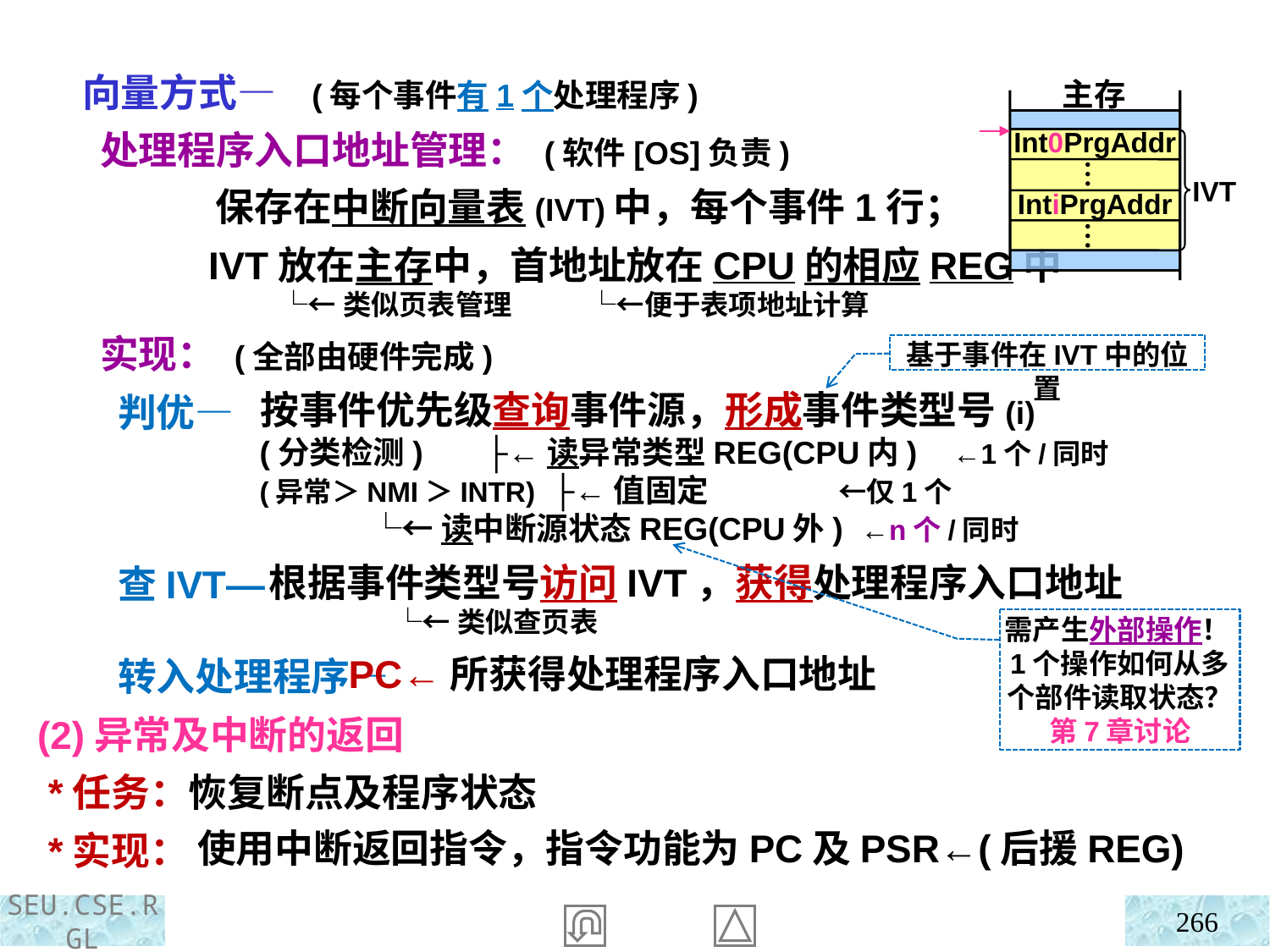

向量方式—   (每个事件有1个处理程序)
      处理程序入口地址管理： (软件[OS]负责)

      实现： (全部由硬件完成)
        判优—

        查IVT—

        转入处理程序—
(2)异常及中断的返回
 *任务：恢复断点及程序状态
 *实现：
主存

Int0PrgAddr

…

IVT
IntiPrgAddr

…

 保存在中断向量表(IVT)中，每个事件1行；
 IVT放在主存中，首地址放在CPU的相应REG中
             └←类似页表管理            └←便于表项地址计算

      按事件优先级查询事件源，形成事件类型号(i)
       (分类检测)       ├←读异常类型REG(CPU内)    ←1个/同时
       (异常＞NMI＞INTR)  ├←值固定                  ←仅1个
                        └←读中断源状态REG(CPU外)  ←n个/同时
       根据事件类型号访问IVT，获得处理程序入口地址
                               └←类似查页表
              PC←所获得处理程序入口地址

使用中断返回指令，指令功能为PC及PSR←(后援REG)
基于事件在IVT中的位置
需产生外部操作！1个操作如何从多个部件读取状态？
第7章讨论
266